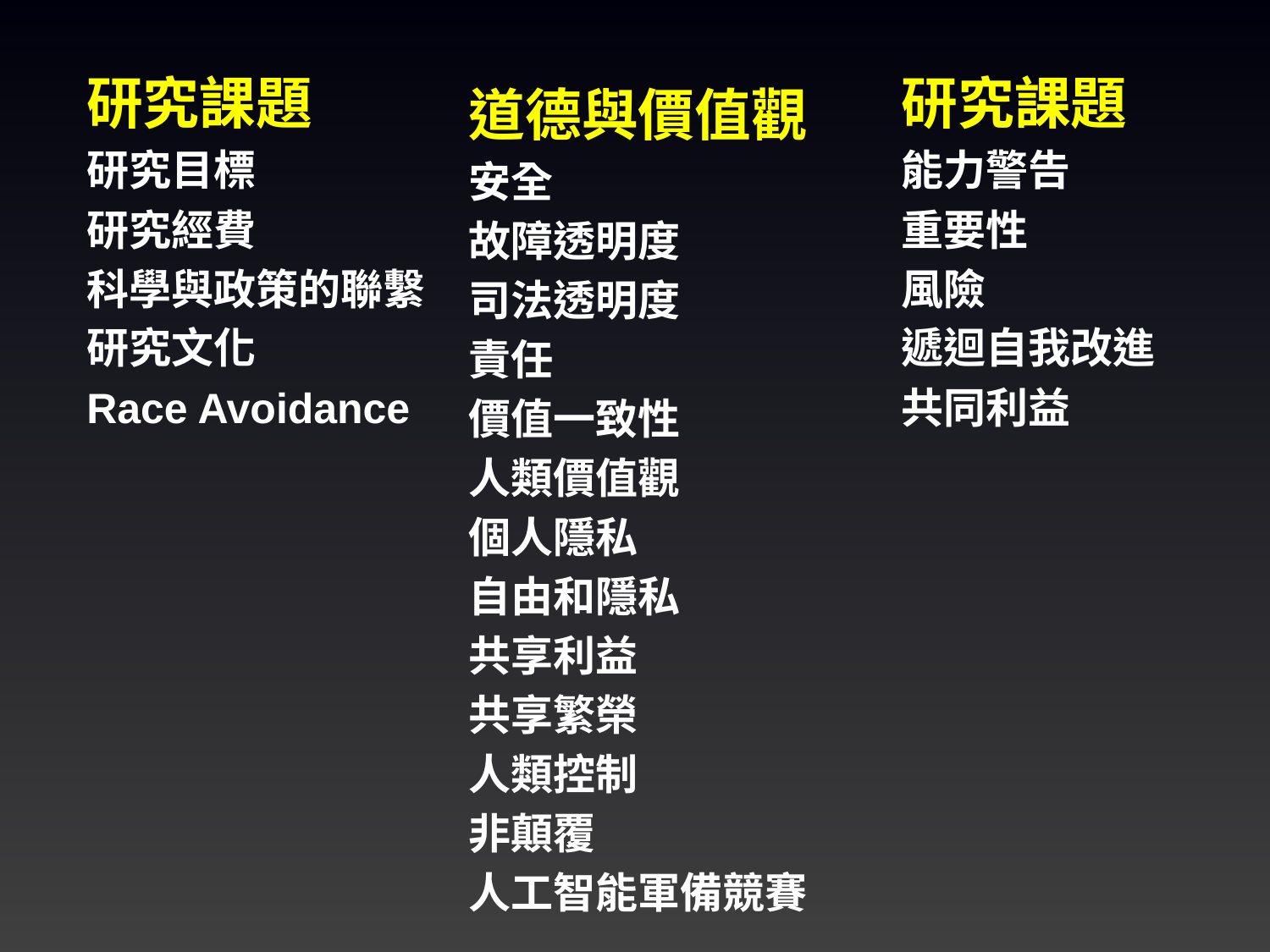

研究課題
研究目標
研究經費
科學與政策的聯繫
研究文化
Race Avoidance
研究課題
能力警告
重要性
風險
遞迴自我改進
共同利益
道德與價值觀
安全
故障透明度
司法透明度
責任
價值一致性
人類價值觀
個人隱私
自由和隱私
共享利益
共享繁榮
人類控制
非顛覆
人工智能軍備競賽
4/7/2024
46